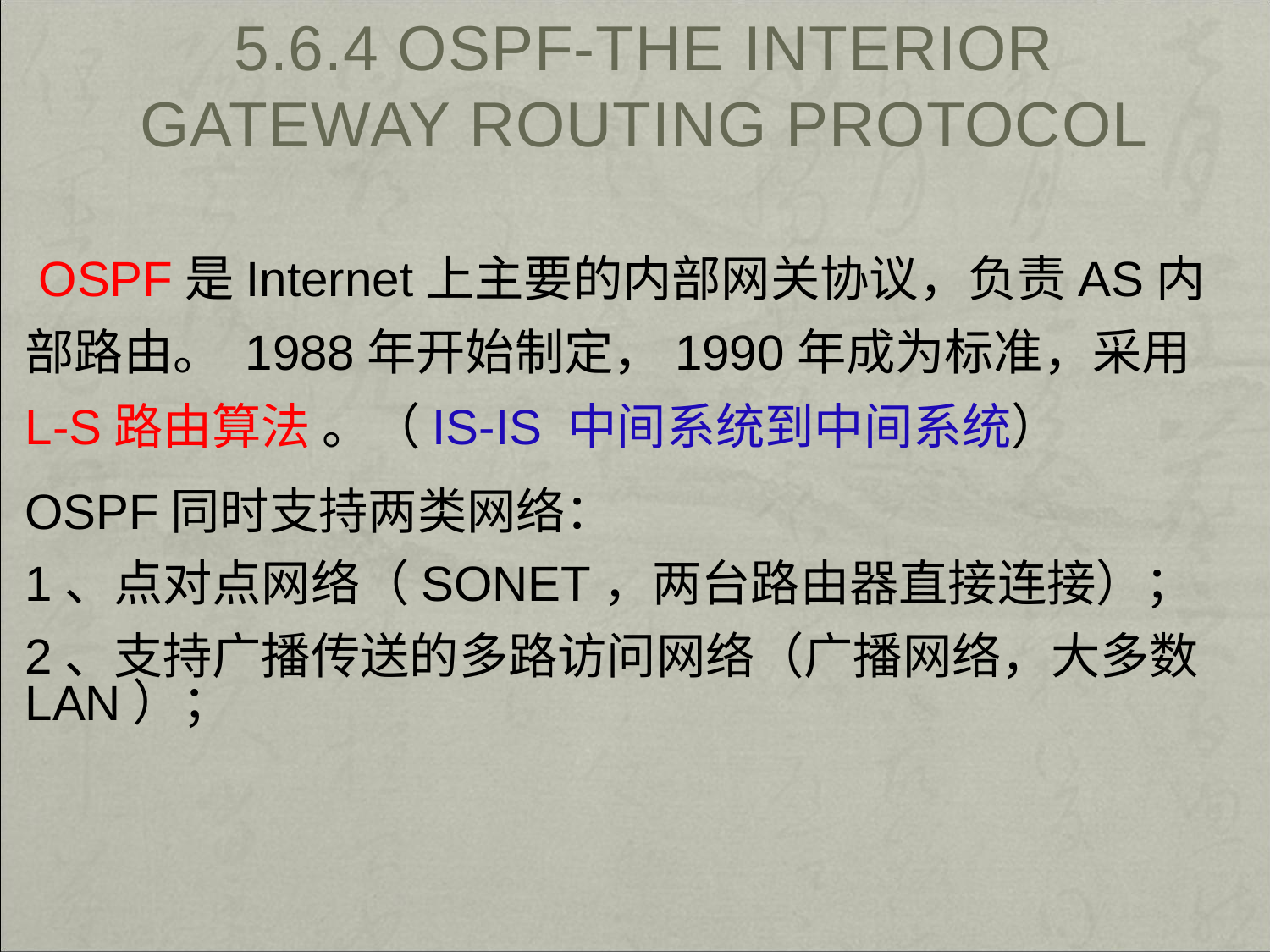

# 5.6.4 OSPF-The Interior Gateway Routing Protocol
 OSPF是Internet上主要的内部网关协议，负责AS内部路由。 1988年开始制定，1990年成为标准，采用L-S路由算法 。（IS-IS 中间系统到中间系统）
OSPF同时支持两类网络：
1、点对点网络（SONET，两台路由器直接连接）；
2、支持广播传送的多路访问网络（广播网络，大多数LAN）；